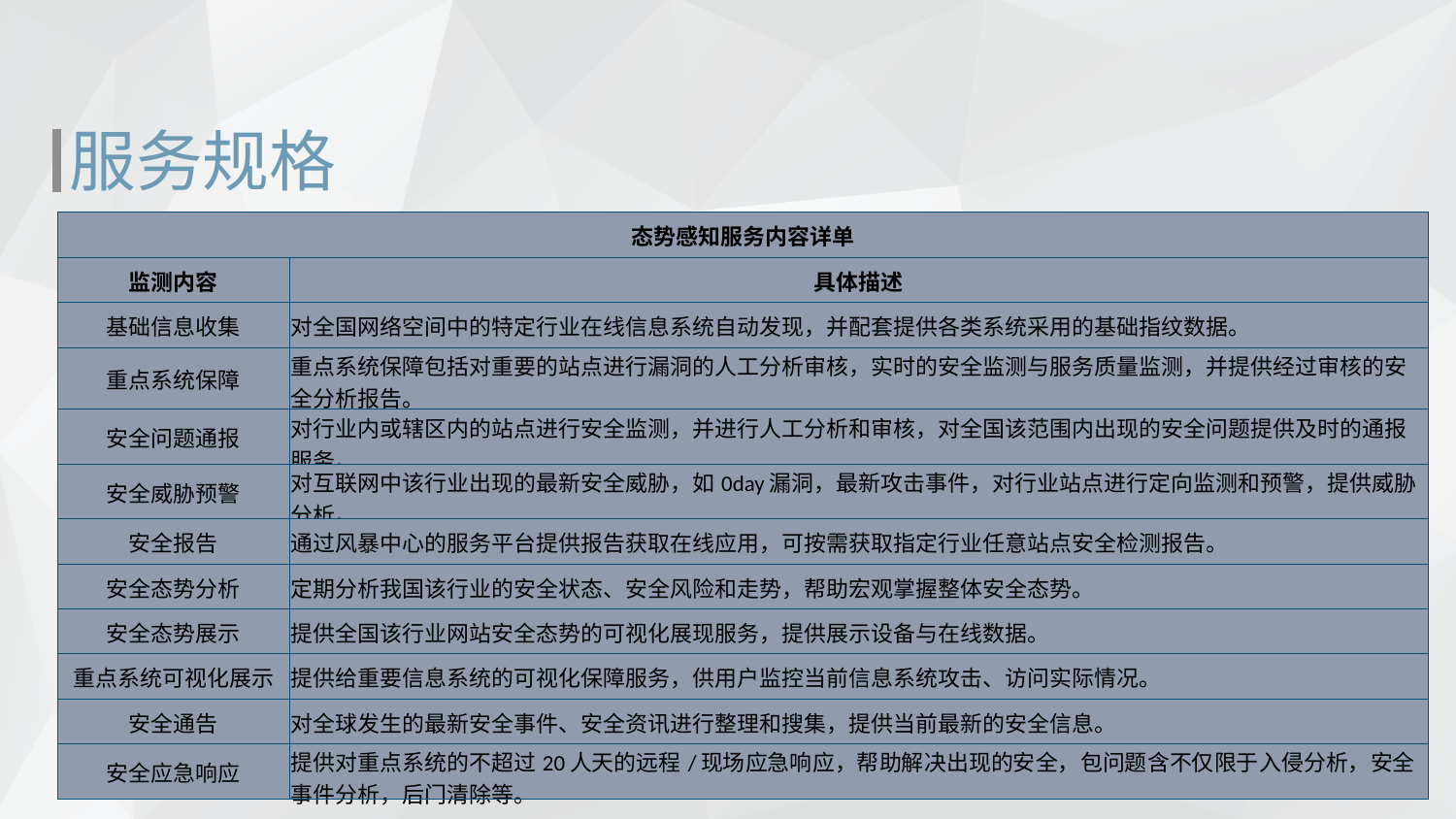

服务规格
| 态势感知服务内容详单 |  |
| --- | --- |
| 监测内容 | 具体描述 |
| 基础信息收集 | 对全国网络空间中的特定行业在线信息系统自动发现，并配套提供各类系统采用的基础指纹数据。 |
| 重点系统保障 | 重点系统保障包括对重要的站点进行漏洞的人工分析审核，实时的安全监测与服务质量监测，并提供经过审核的安全分析报告。 |
| 安全问题通报 | 对行业内或辖区内的站点进行安全监测，并进行人工分析和审核，对全国该范围内出现的安全问题提供及时的通报服务。 |
| 安全威胁预警 | 对互联网中该行业出现的最新安全威胁，如0day漏洞，最新攻击事件，对行业站点进行定向监测和预警，提供威胁分析。 |
| 安全报告 | 通过风暴中心的服务平台提供报告获取在线应用，可按需获取指定行业任意站点安全检测报告。 |
| 安全态势分析 | 定期分析我国该行业的安全状态、安全风险和走势，帮助宏观掌握整体安全态势。 |
| 安全态势展示 | 提供全国该行业网站安全态势的可视化展现服务，提供展示设备与在线数据。 |
| 重点系统可视化展示 | 提供给重要信息系统的可视化保障服务，供用户监控当前信息系统攻击、访问实际情况。 |
| 安全通告 | 对全球发生的最新安全事件、安全资讯进行整理和搜集，提供当前最新的安全信息。 |
| 安全应急响应 | 提供对重点系统的不超过20人天的远程/现场应急响应，帮助解决出现的安全，包问题含不仅限于入侵分析，安全事件分析，后门清除等。 |